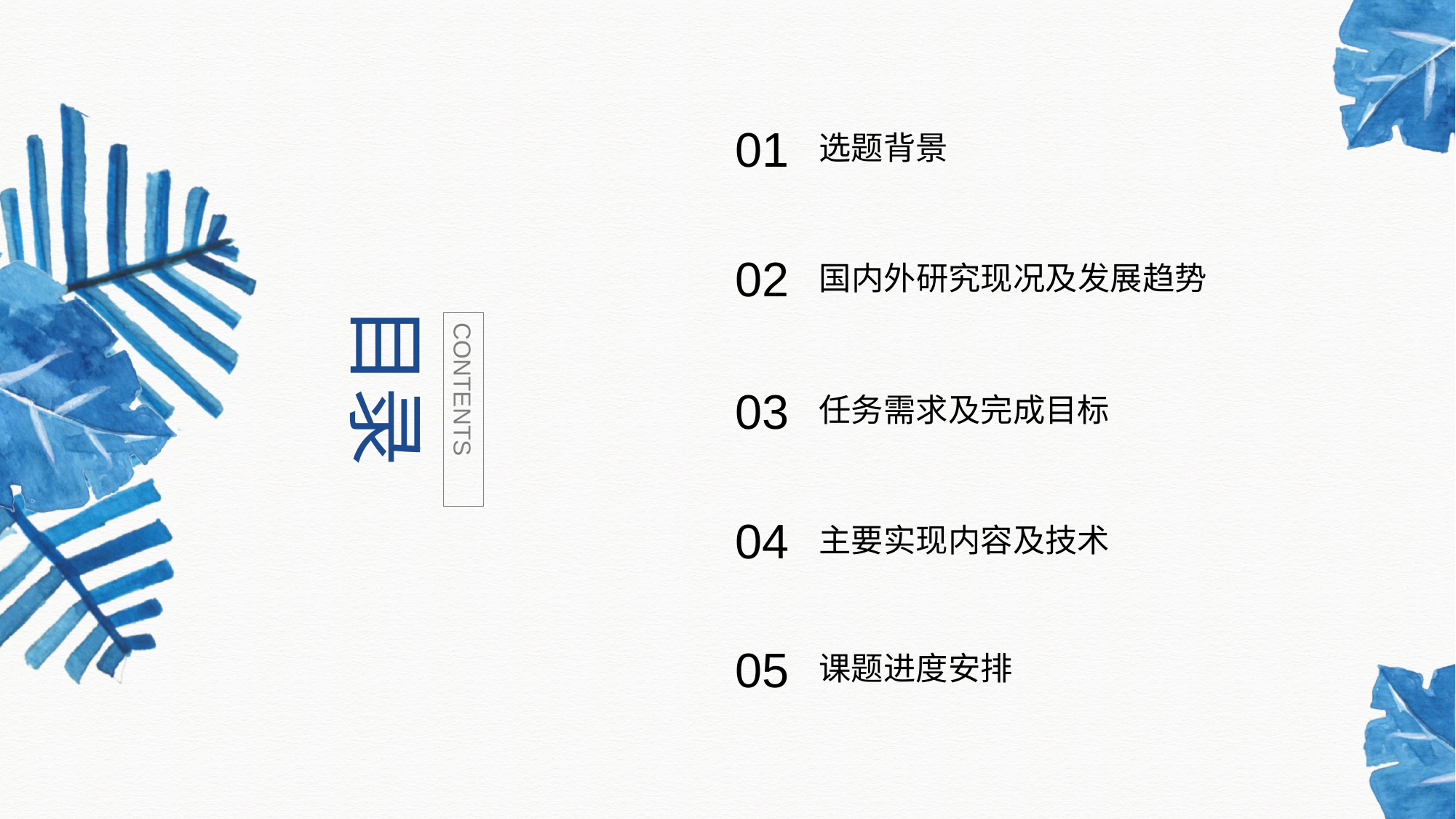

01
选题背景
02
国内外研究现况及发展趋势
目录
03
任务需求及完成目标
CONTENTS
04
主要实现内容及技术
05
课题进度安排